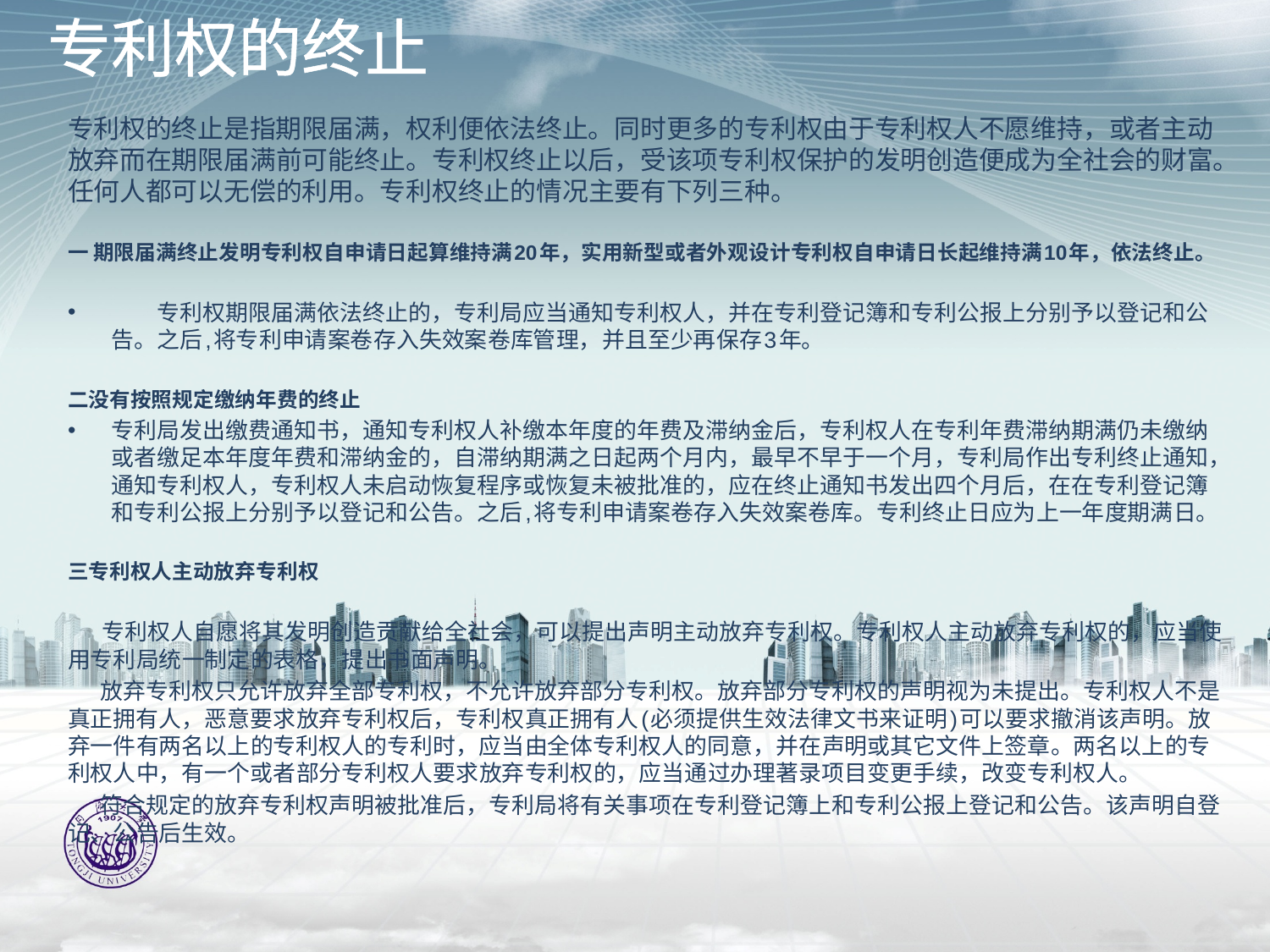

# 专利权的终止
专利权的终止是指期限届满，权利便依法终止。同时更多的专利权由于专利权人不愿维持，或者主动放弃而在期限届满前可能终止。专利权终止以后，受该项专利权保护的发明创造便成为全社会的财富。任何人都可以无偿的利用。专利权终止的情况主要有下列三种。

一 期限届满终止发明专利权自申请日起算维持满20年，实用新型或者外观设计专利权自申请日长起维持满10年，依法终止。

　　专利权期限届满依法终止的，专利局应当通知专利权人，并在专利登记簿和专利公报上分别予以登记和公告。之后,将专利申请案卷存入失效案卷库管理，并且至少再保存3年。

二没有按照规定缴纳年费的终止
专利局发出缴费通知书，通知专利权人补缴本年度的年费及滞纳金后，专利权人在专利年费滞纳期满仍未缴纳或者缴足本年度年费和滞纳金的，自滞纳期满之日起两个月内，最早不早于一个月，专利局作出专利终止通知，通知专利权人，专利权人未启动恢复程序或恢复未被批准的，应在终止通知书发出四个月后，在在专利登记簿和专利公报上分别予以登记和公告。之后,将专利申请案卷存入失效案卷库。专利终止日应为上一年度期满日。

三专利权人主动放弃专利权

       专利权人自愿将其发明创造贡献给全社会，可以提出声明主动放弃专利权。专利权人主动放弃专利权的，应当使用专利局统一制定的表格，提出书面声明。
      放弃专利权只允许放弃全部专利权，不允许放弃部分专利权。放弃部分专利权的声明视为未提出。专利权人不是真正拥有人，恶意要求放弃专利权后，专利权真正拥有人(必须提供生效法律文书来证明)可以要求撤消该声明。放弃一件有两名以上的专利权人的专利时，应当由全体专利权人的同意，并在声明或其它文件上签章。两名以上的专利权人中，有一个或者部分专利权人要求放弃专利权的，应当通过办理著录项目变更手续，改变专利权人。
      符合规定的放弃专利权声明被批准后，专利局将有关事项在专利登记簿上和专利公报上登记和公告。该声明自登记、公告后生效。